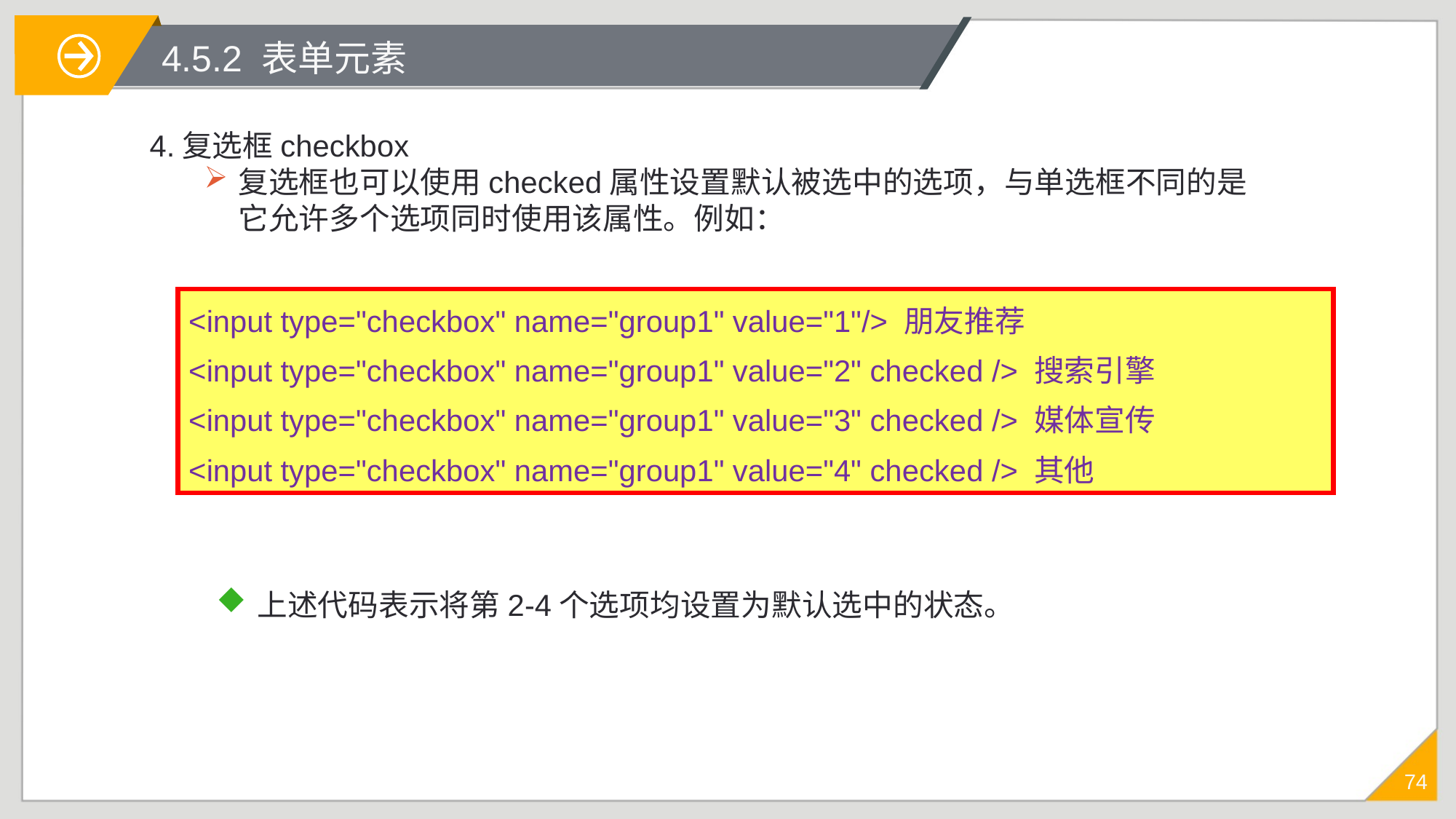

# 4.5.2 表单元素
4.复选框checkbox
复选框也可以使用checked属性设置默认被选中的选项，与单选框不同的是它允许多个选项同时使用该属性。例如：
<input type="checkbox" name="group1" value="1"/> 朋友推荐
<input type="checkbox" name="group1" value="2" checked /> 搜索引擎
<input type="checkbox" name="group1" value="3" checked /> 媒体宣传
<input type="checkbox" name="group1" value="4" checked /> 其他
上述代码表示将第2-4个选项均设置为默认选中的状态。